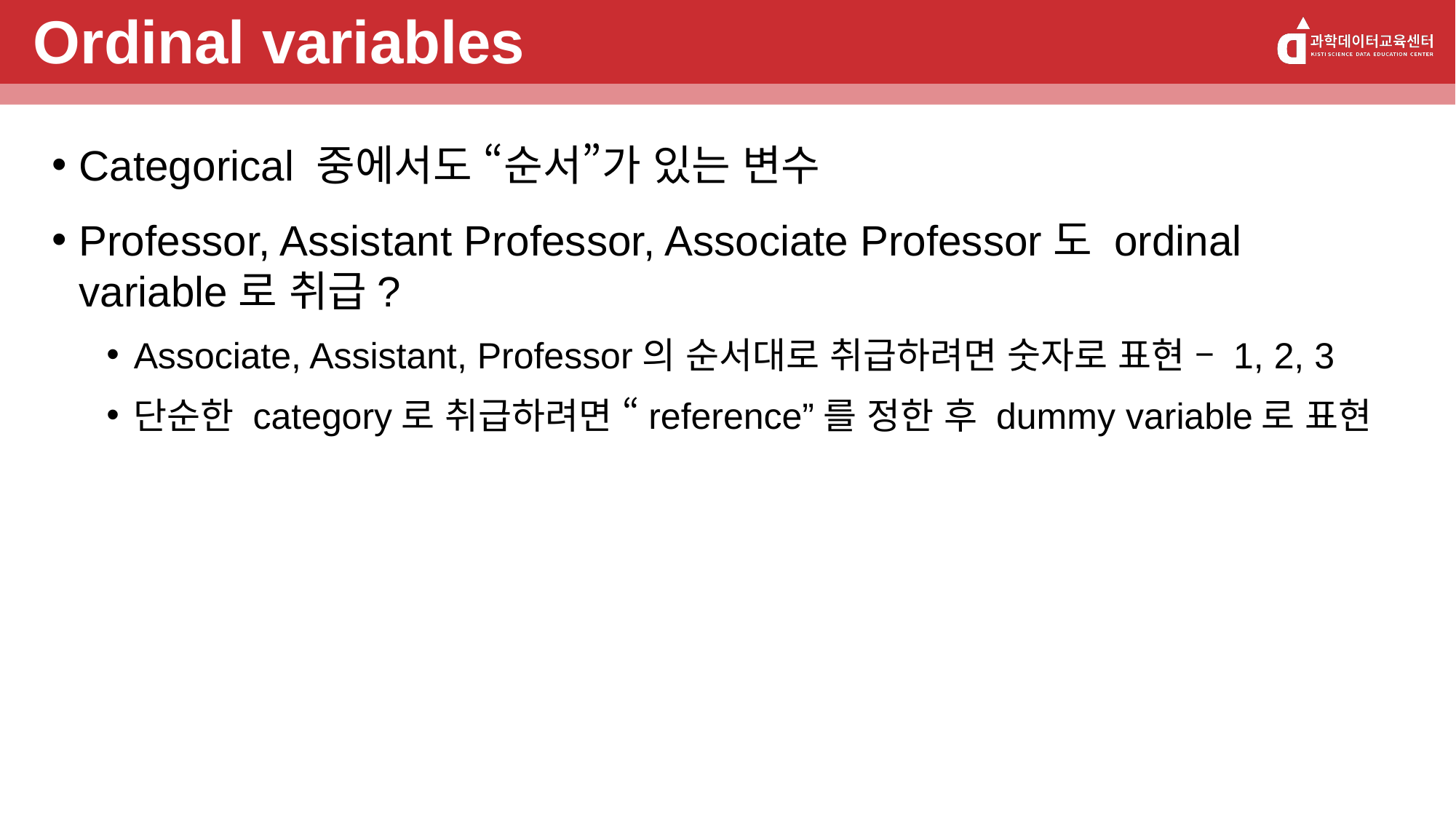

# Ordinal variables
Categorical 중에서도 “순서”가 있는 변수
Professor, Assistant Professor, Associate Professor도 ordinal variable로 취급?
Associate, Assistant, Professor의 순서대로 취급하려면 숫자로 표현 – 1, 2, 3
단순한 category로 취급하려면 “reference”를 정한 후 dummy variable로 표현